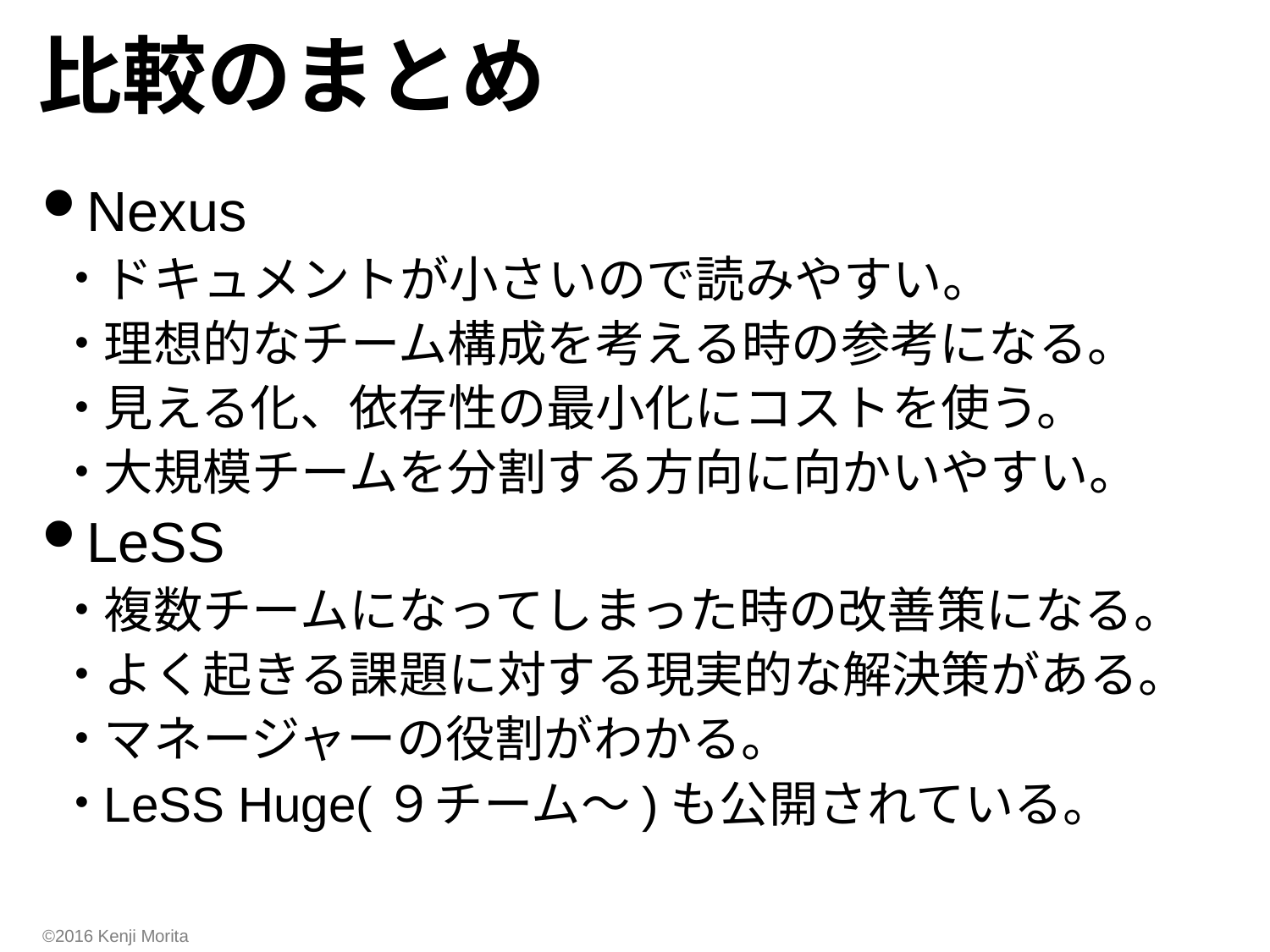

# 比較のまとめ
Nexus
ドキュメントが小さいので読みやすい。
理想的なチーム構成を考える時の参考になる。
見える化、依存性の最小化にコストを使う。
大規模チームを分割する方向に向かいやすい。
LeSS
複数チームになってしまった時の改善策になる。
よく起きる課題に対する現実的な解決策がある。
マネージャーの役割がわかる。
LeSS Huge(９チーム〜)も公開されている。